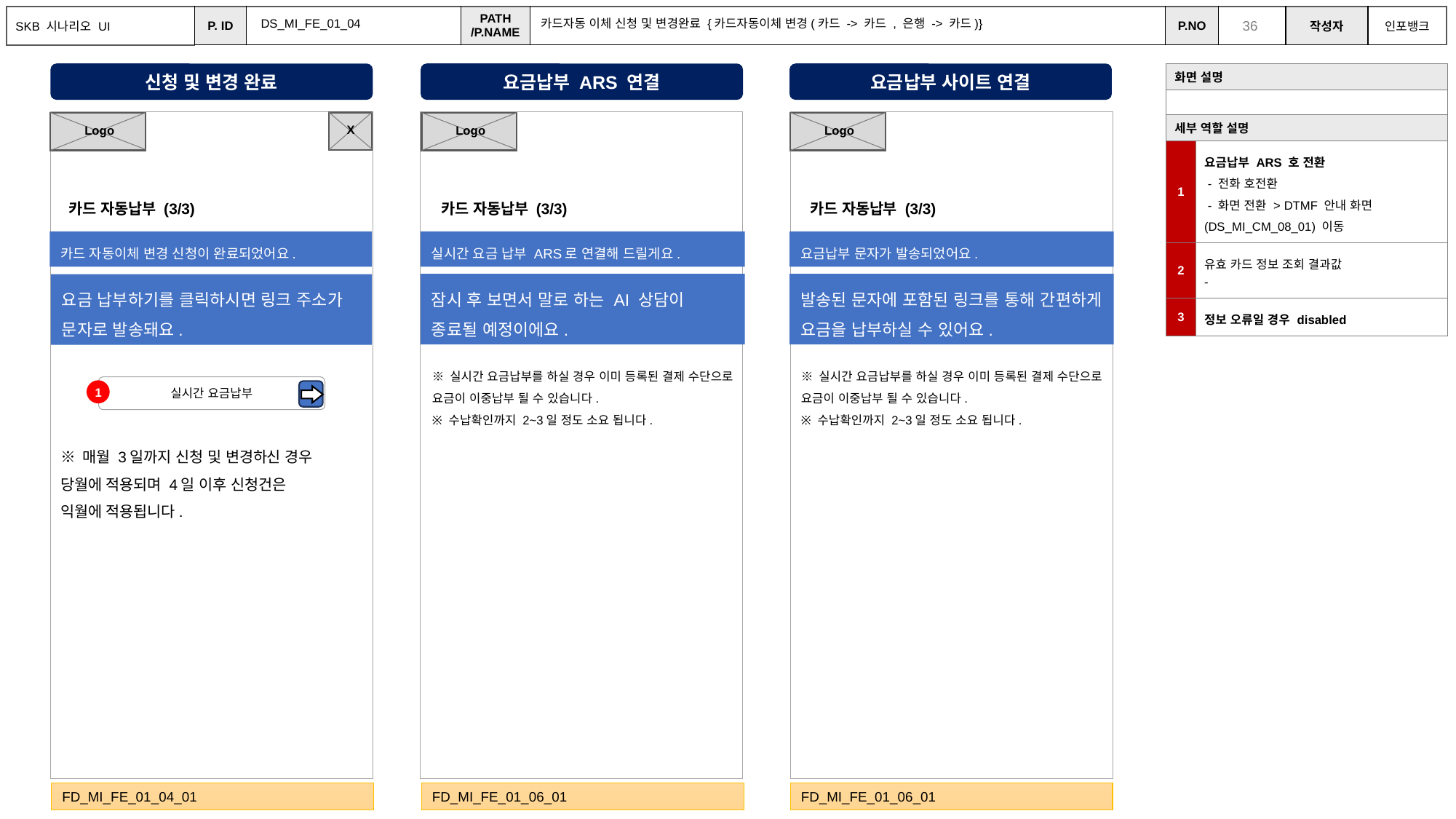

DS_MI_FE_01_04
카드자동 이체 신청 및 변경완료 {카드자동이체 변경(카드 -> 카드 , 은행 -> 카드)}
신청 및 변경 완료
요금납부 ARS 연결
요금납부 사이트 연결
| 화면 설명 |  |
| --- | --- |
|  |  |
| 세부 역할 설명 |  |
| 1 | 요금납부 ARS 호 전환 - 전화 호전환 - 화면 전환 > DTMF 안내 화면(DS\_MI\_CM\_08\_01) 이동 |
| 2 | 유효 카드 정보 조회 결과값 - |
| 3 | 정보 오류일 경우 disabled |

X

Logo

Logo

Logo
카드 자동납부 (3/3)
카드 자동납부 (3/3)
카드 자동납부 (3/3)
카드 자동이체 변경 신청이 완료되었어요.
실시간 요금 납부 ARS로 연결해 드릴게요.
요금납부 문자가 발송되었어요.
잠시 후 보면서 말로 하는 AI 상담이 종료될 예정이에요.
발송된 문자에 포함된 링크를 통해 간편하게 요금을 납부하실 수 있어요.
요금 납부하기를 클릭하시면 링크 주소가 문자로 발송돼요.
※ 실시간 요금납부를 하실 경우 이미 등록된 결제 수단으로 요금이 이중납부 될 수 있습니다.
※ 수납확인까지 2~3일 정도 소요 됩니다.
※ 실시간 요금납부를 하실 경우 이미 등록된 결제 수단으로 요금이 이중납부 될 수 있습니다.
※ 수납확인까지 2~3일 정도 소요 됩니다.

실시간 요금납부
1

※ 매월 3일까지 신청 및 변경하신 경우
당월에 적용되며 4일 이후 신청건은
익월에 적용됩니다.
FD_MI_FE_01_04_01
FD_MI_FE_01_06_01
FD_MI_FE_01_06_01